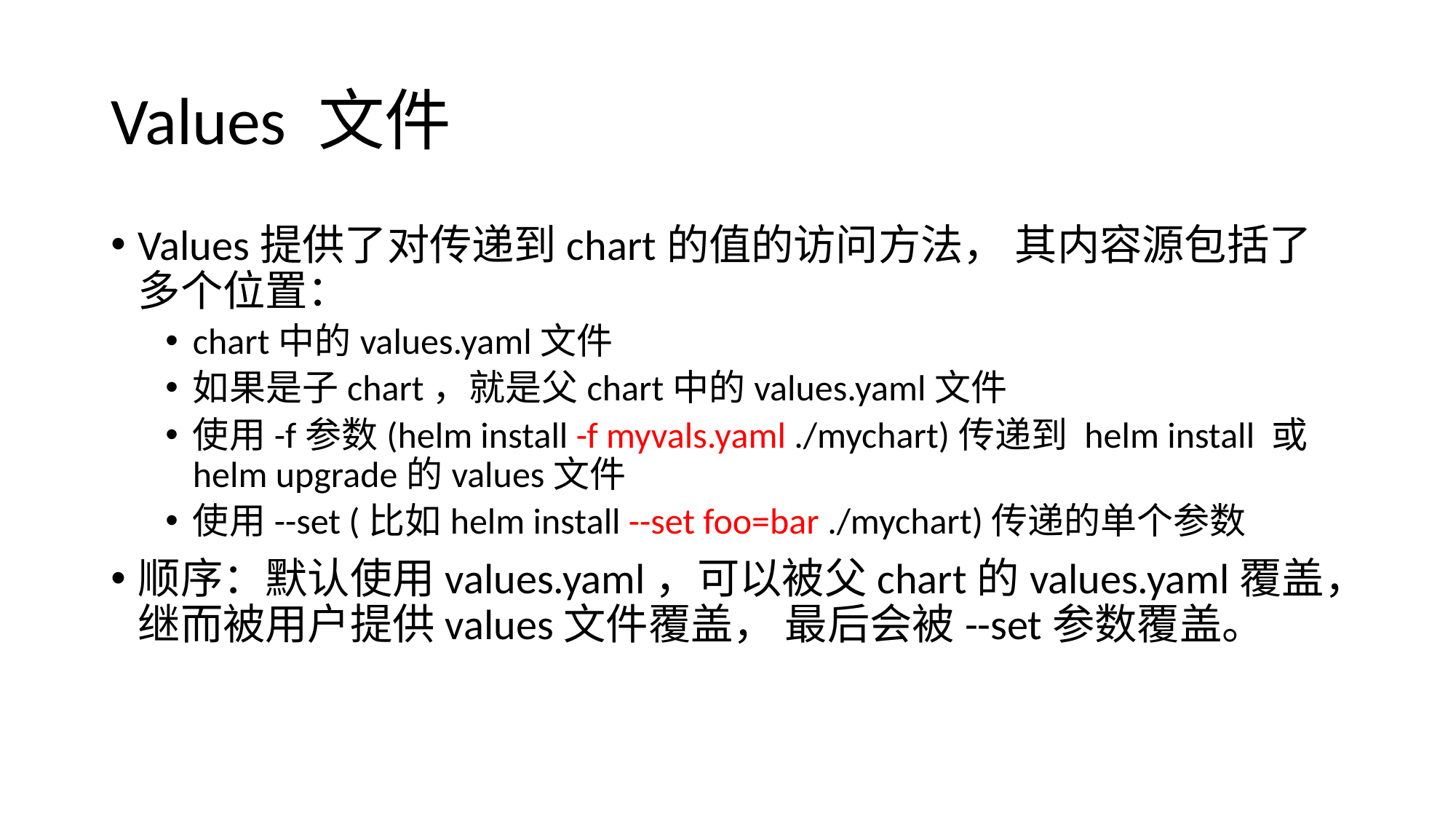

# Values 文件
Values提供了对传递到chart的值的访问方法， 其内容源包括了多个位置：
chart中的values.yaml文件
如果是子chart，就是父chart中的values.yaml文件
使用-f参数(helm install -f myvals.yaml ./mychart)传递到 helm install 或 helm upgrade的values文件
使用--set (比如helm install --set foo=bar ./mychart)传递的单个参数
顺序：默认使用values.yaml，可以被父chart的values.yaml覆盖，继而被用户提供values文件覆盖， 最后会被--set参数覆盖。